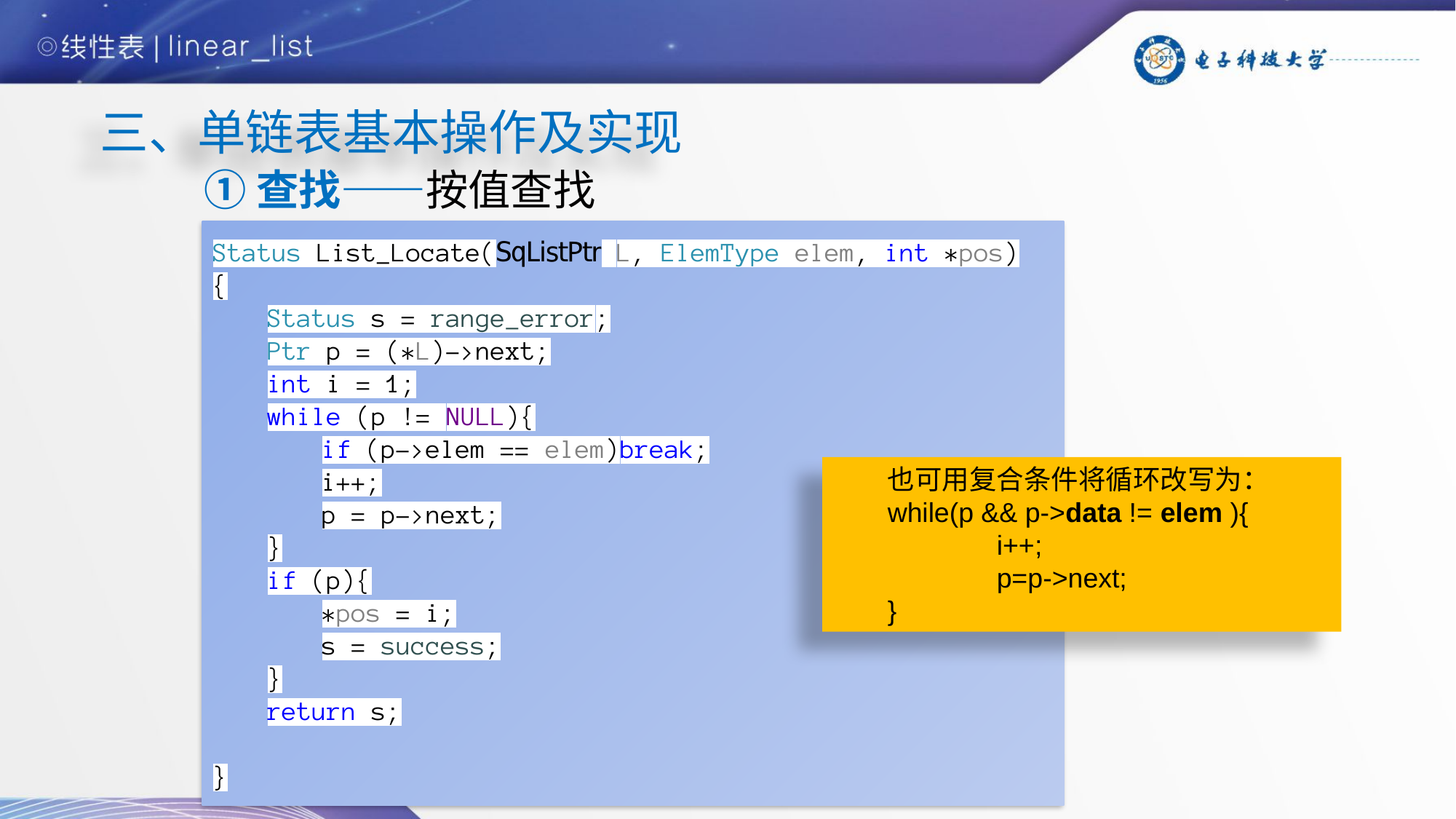

# 三、单链表基本操作及实现
①查找——按值查找
Status List_Locate(SqListPtr L, ElemType elem, int *pos)
{
Status s = range_error;
Ptr p = (*L)->next;
int i = 1;
while (p != NULL){
if (p->elem == elem)break;
i++;
p = p->next;
}
if (p){
*pos = i;
s = success;
}
return s;

}
也可用复合条件将循环改写为：
while(p && p->data != elem ){
	i++;
	p=p->next;
}